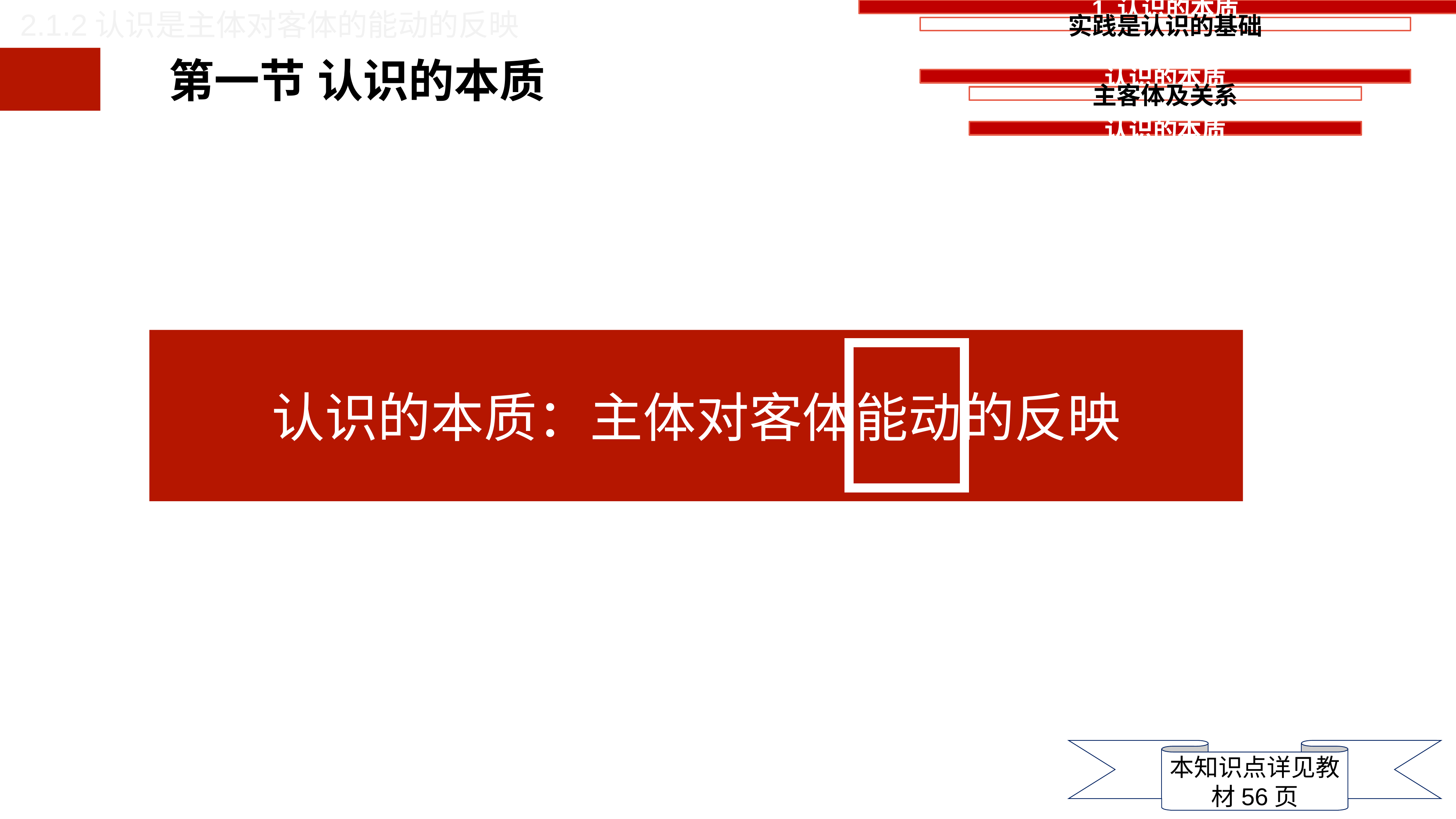

1.认识的本质
实践是认识的基础
认识的本质
主客体及关系
认识的本质
2.1.2认识是主体对客体的能动的反映
认识的本质：主体对客体能动的反映

本知识点详见教材56页